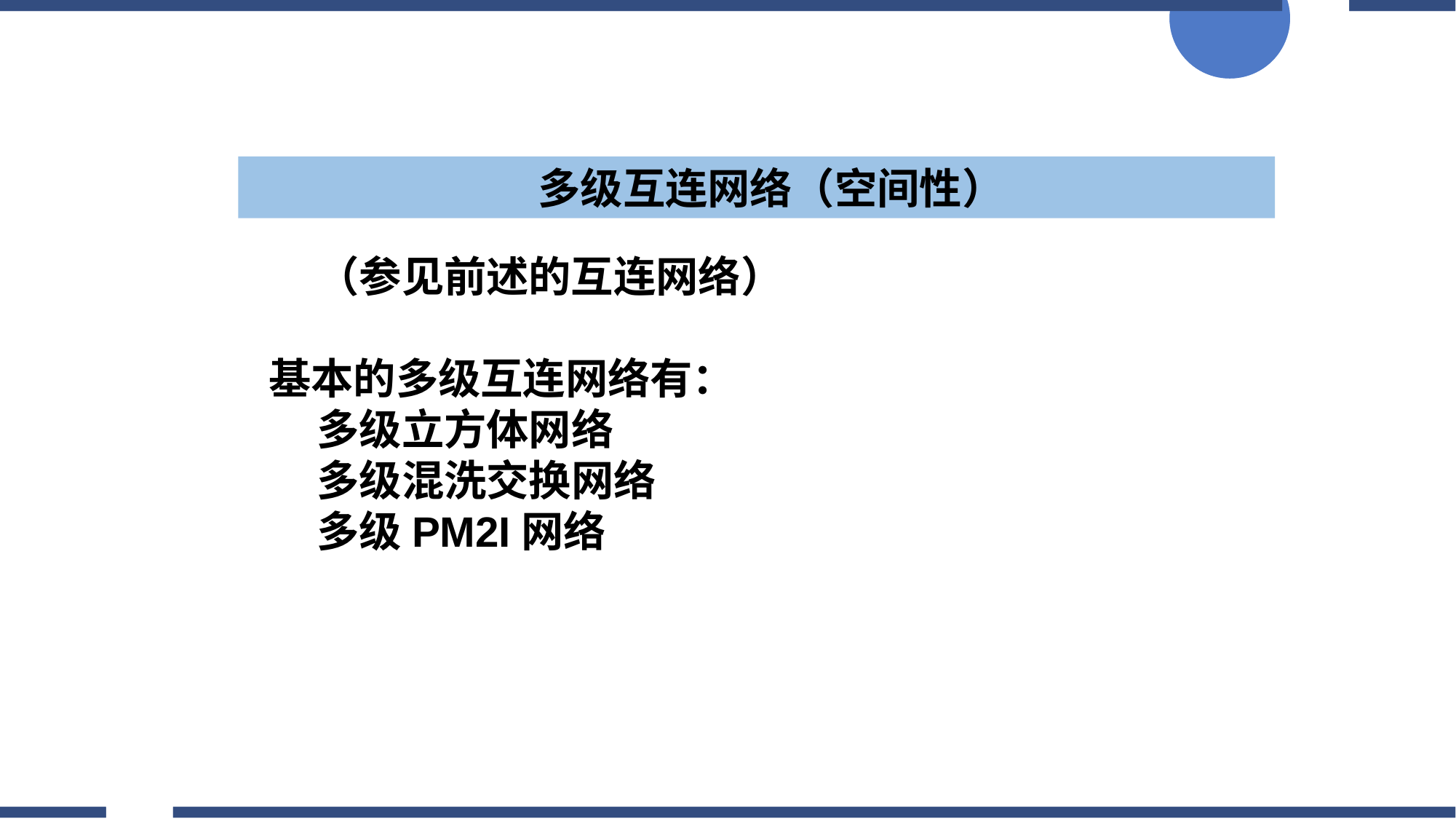

多级互连网络（空间性）
      （参见前述的互连网络）

 基本的多级互连网络有：
      多级立方体网络
      多级混洗交换网络
      多级PM2I网络

92